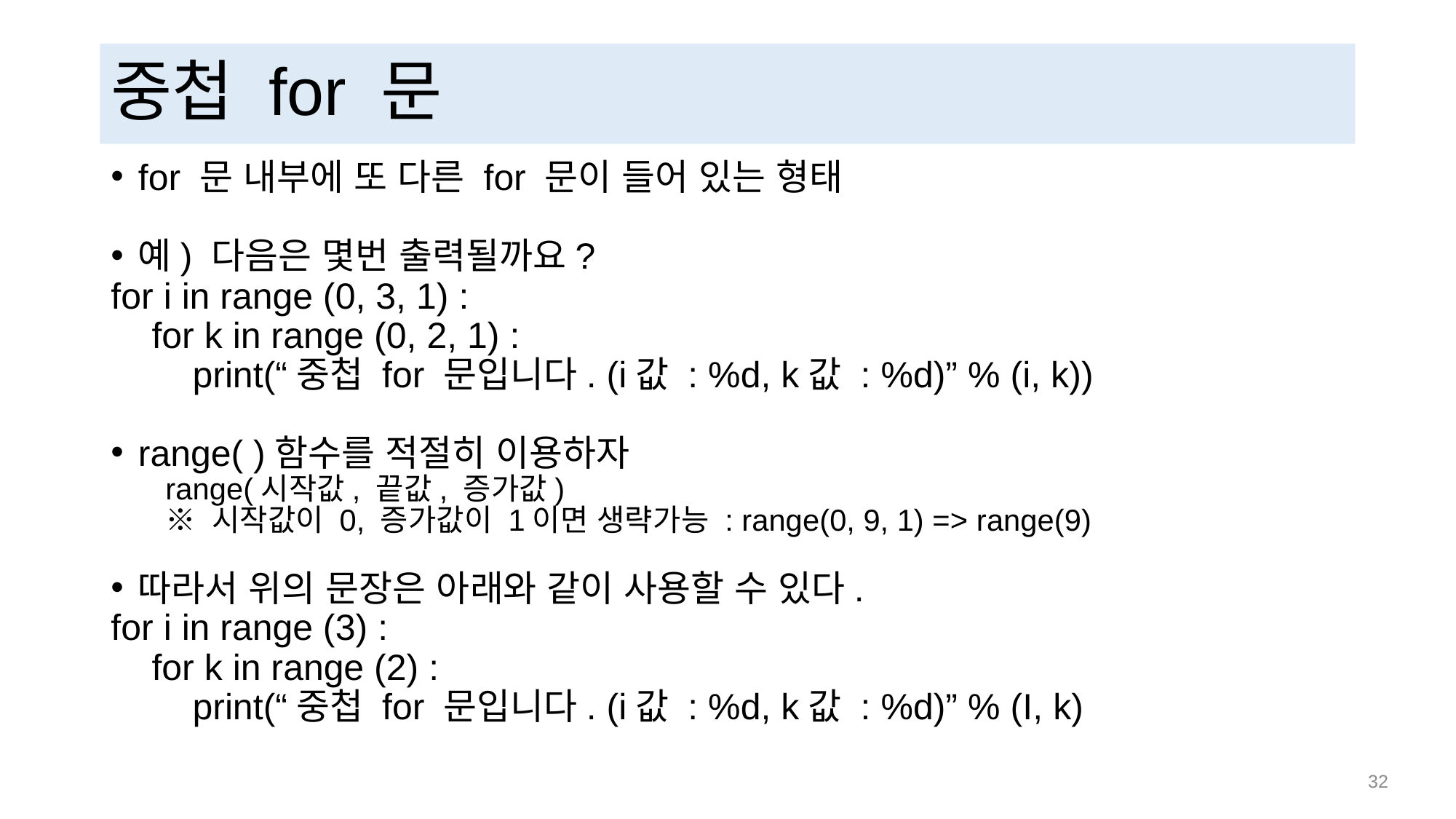

# 중첩 for 문
for 문 내부에 또 다른 for 문이 들어 있는 형태

예) 다음은 몇번 출력될까요?
for i in range (0, 3, 1) :
    for k in range (0, 2, 1) :
        print(“중첩 for 문입니다. (i값 : %d, k값 : %d)” % (i, k))

range( )함수를 적절히 이용하자
range(시작값, 끝값, 증가값)
※ 시작값이 0, 증가값이 1이면 생략가능 : range(0, 9, 1) => range(9)

따라서 위의 문장은 아래와 같이 사용할 수 있다.
for i in range (3) :
    for k in range (2) :
        print(“중첩 for 문입니다. (i값 : %d, k값 : %d)” % (I, k)

 32